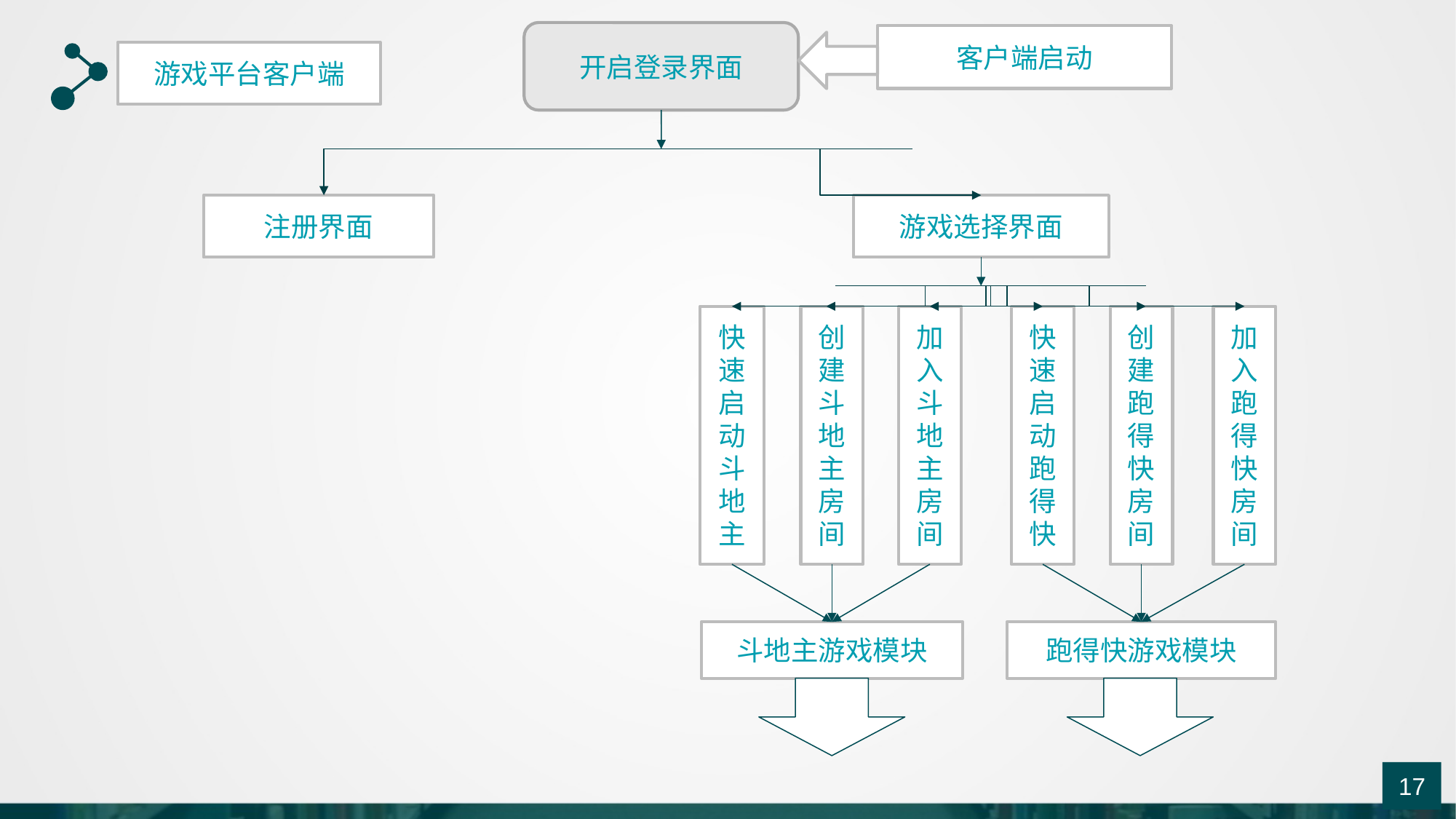

开启登录界面
客户端启动

游戏平台客户端

注册界面
游戏选择界面
快速启动斗地主
创建斗地主房间
加入斗地主房间
创建跑得快房间
加入跑得快房间
快速启动跑得快
斗地主游戏模块
跑得快游戏模块